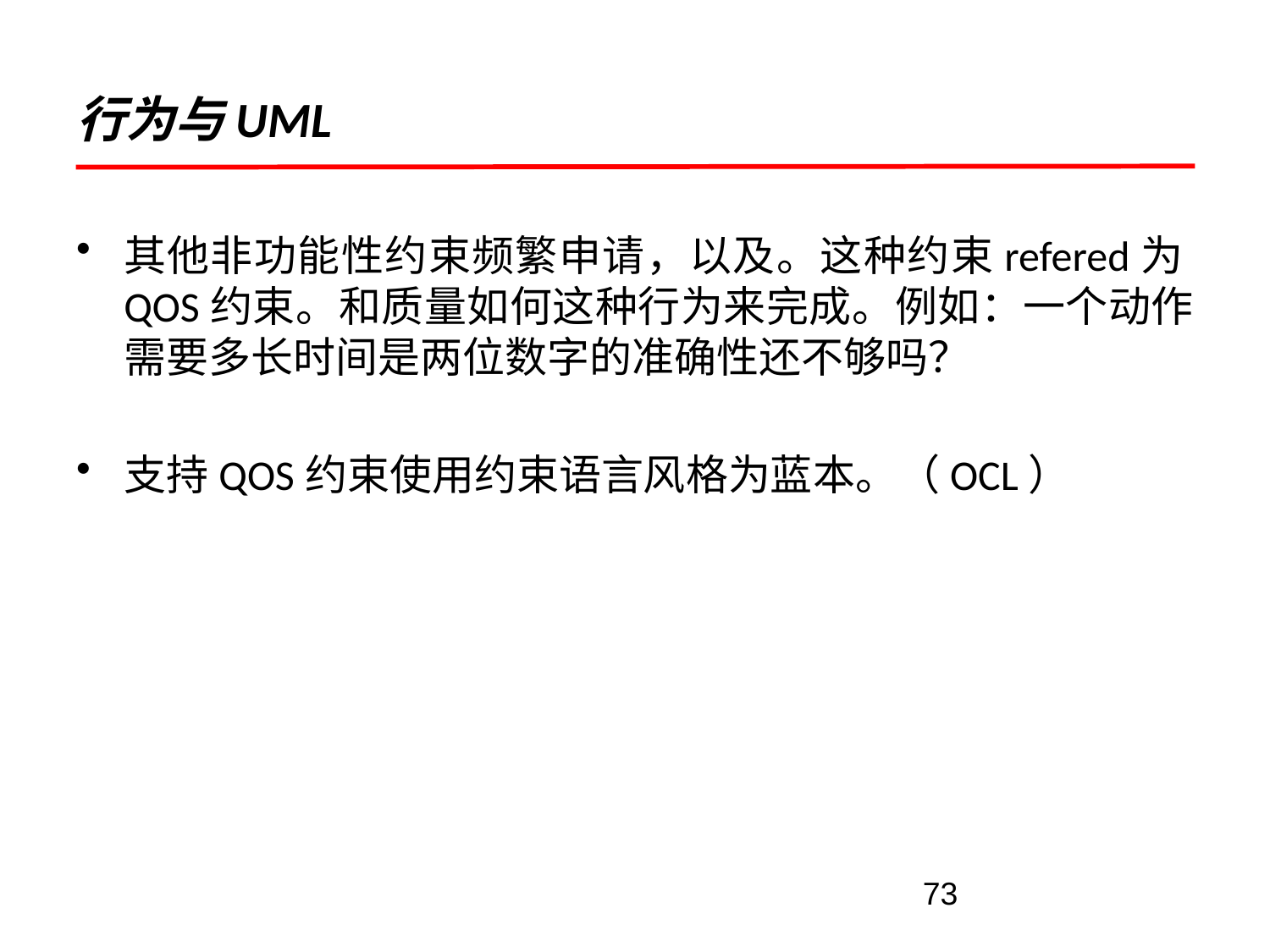

# 行为与UML
其他非功能性约束频繁申请，以及。这种约束refered为QOS约束。和质量如何这种行为来完成。例如：一个动作需要多长时间是两位数字的准确性还不够吗？

支持QOS约束使用约束语言风格为蓝本。（OCL）
73